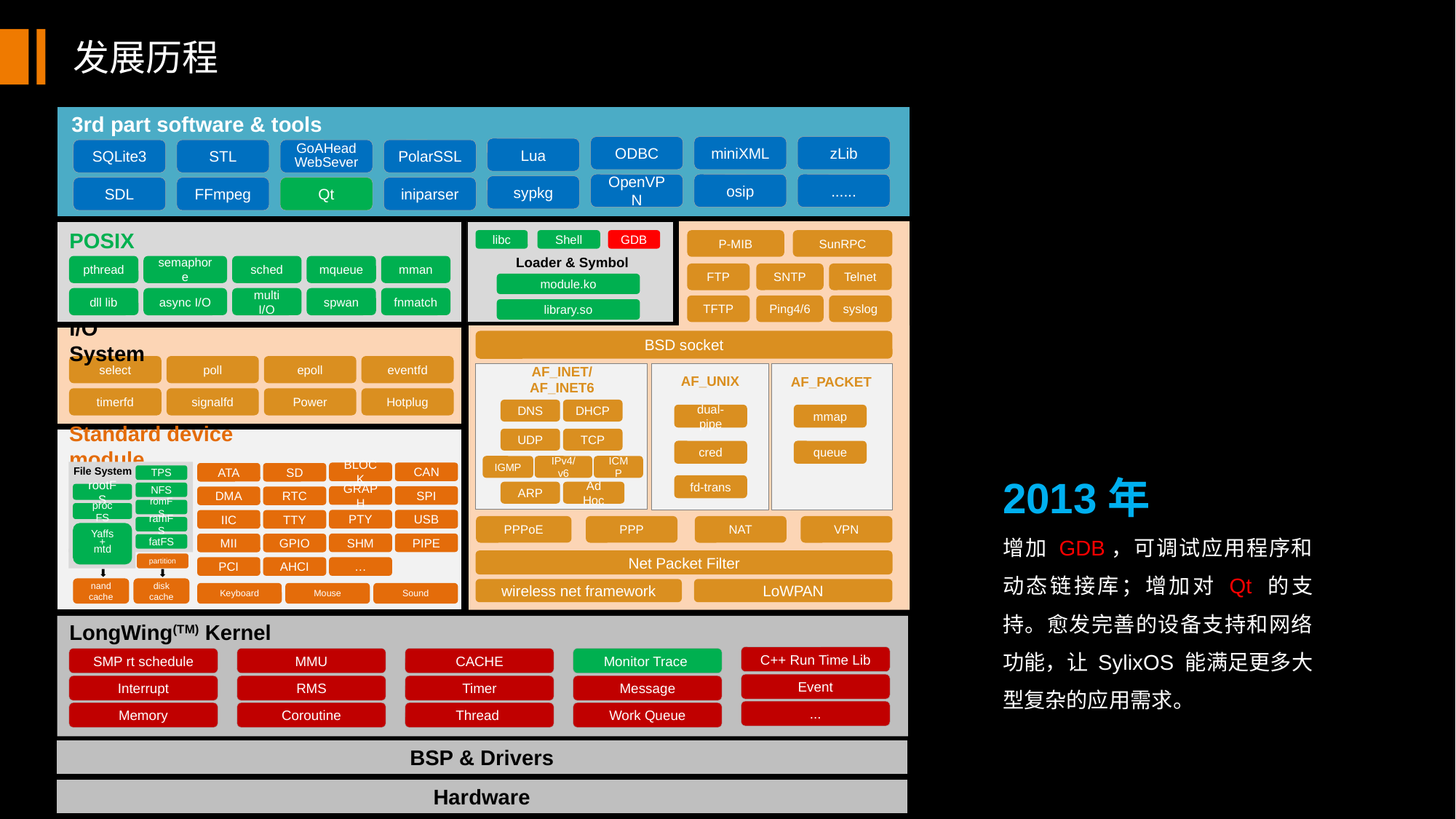

发展历程

3rd part software & tools
zLib
miniXML
ODBC
Lua
SQLite3
STL
GoAHead
WebSever
PolarSSL
......
osip
OpenVPN
sypkg
SDL
FFmpeg
Qt
iniparser

POSIX
libc
Shell
GDB
P-MIB
SunRPC
Loader & Symbol
pthread
semaphore
sched
mqueue
mman
SNTP
Telnet
FTP
module.ko
dll lib
async I/O
multi I/O
spwan
fnmatch
Ping4/6
syslog
TFTP
library.so
I/O System

BSD socket
select
poll
epoll
eventfd

AF_UNIX

AF_PACKET
AF_INET/AF_INET6
timerfd
signalfd
Power
Hotplug
DNS
DHCP
dual-pipe
mmap
Standard device module
UDP
TCP

2013年
增加 GDB，可调试应用程序和动态链接库；增加对 Qt 的支持。愈发完善的设备支持和网络功能，让 SylixOS 能满足更多大型复杂的应用需求。
cred
queue
IGMP
IPv4/v6
ICMP

File System
BLOCK
CAN
ATA
SD
TPS
fd-trans
ARP
Ad Hoc
NFS
rootFS
GRAPH
SPI
DMA
RTC
romFS
proc FS
PTY
USB
IIC
TTY
PPPoE
PPP
NAT
VPN
ramFS
Yaffs
+
mtd
SHM
PIPE
MII
GPIO
fatFS
Net Packet Filter
partition
PCI
AHCI
…

disk cache
nand cache
wireless net framework
LoWPAN
Keyboard
Mouse
Sound
LongWing(TM) Kernel

C++ Run Time Lib
SMP rt schedule
MMU
CACHE
Monitor Trace
Event
Interrupt
RMS
Timer
Message
...
Memory
Coroutine
Thread
Work Queue
BSP & Drivers
Hardware